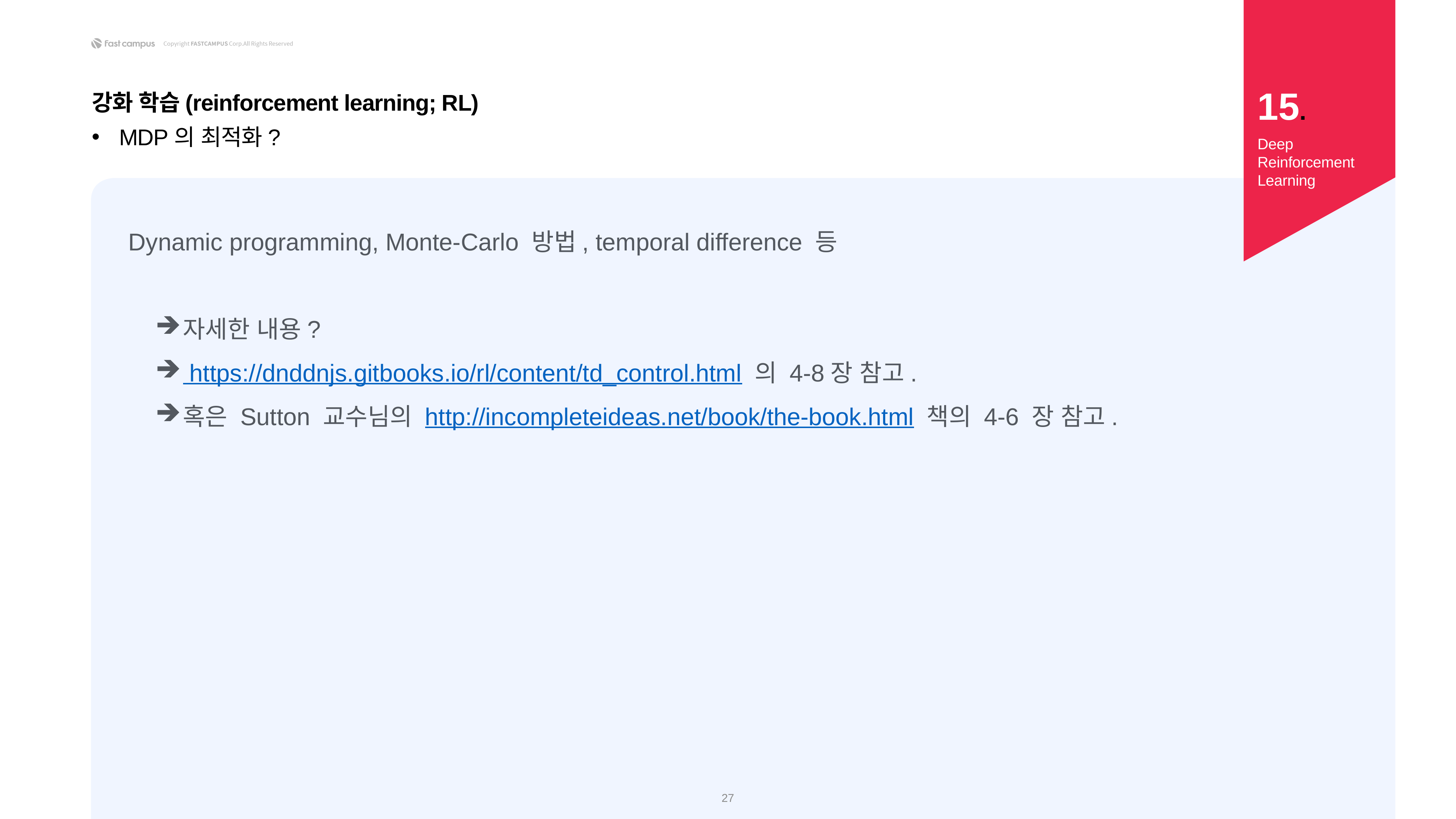

15.
강화 학습(reinforcement learning; RL)
MDP의 최적화?
Deep Reinforcement Learning

Dynamic programming, Monte-Carlo 방법, temporal difference 등

자세한 내용?
 https://dnddnjs.gitbooks.io/rl/content/td_control.html 의 4-8장 참고.
혹은 Sutton 교수님의 http://incompleteideas.net/book/the-book.html 책의 4-6 장 참고.
27